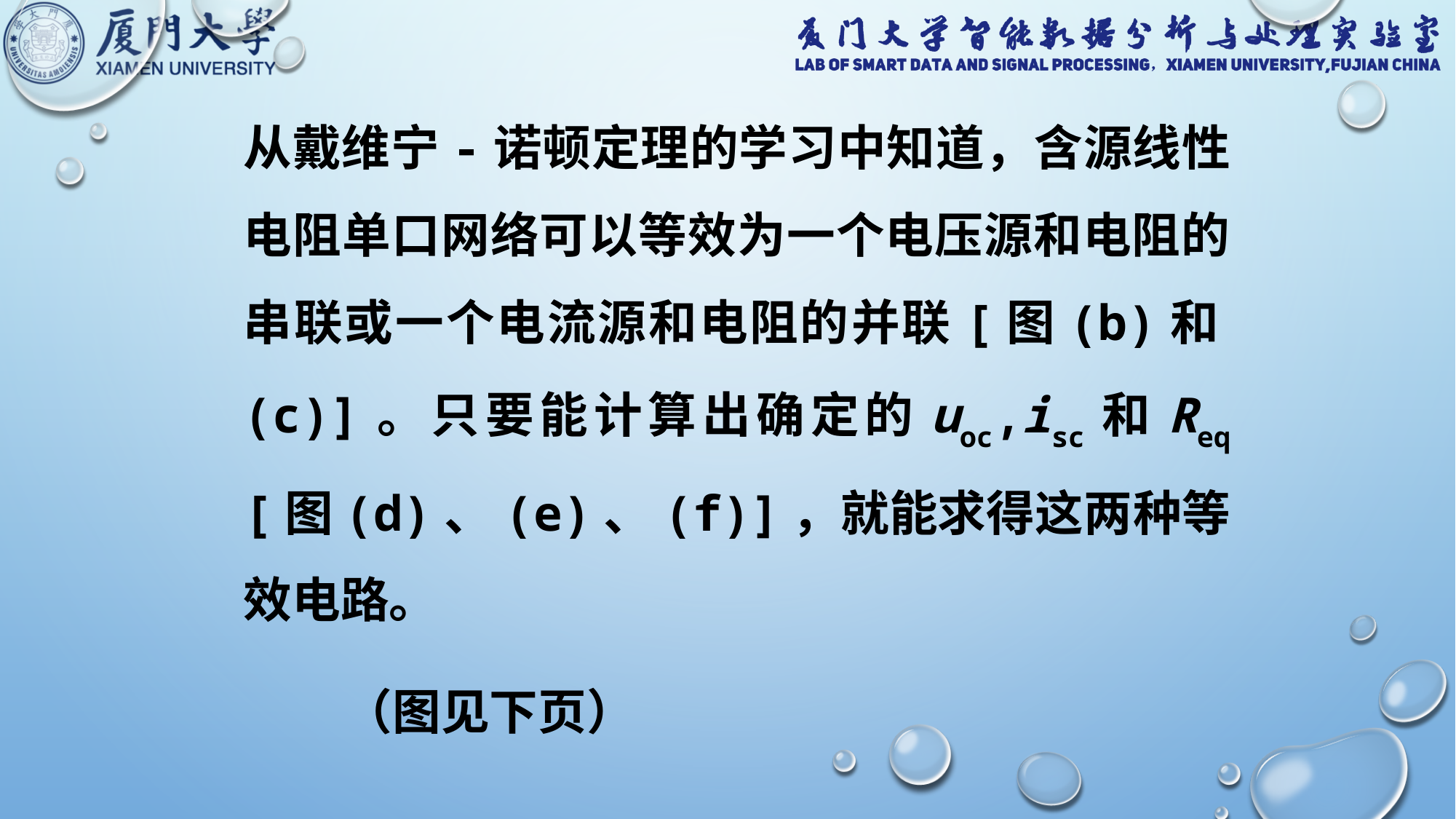

从戴维宁-诺顿定理的学习中知道，含源线性电阻单口网络可以等效为一个电压源和电阻的串联或一个电流源和电阻的并联[图(b)和(c)]。只要能计算出确定的uoc,isc和Req [图(d)、(e)、(f)]，就能求得这两种等效电路。
        （图见下页）